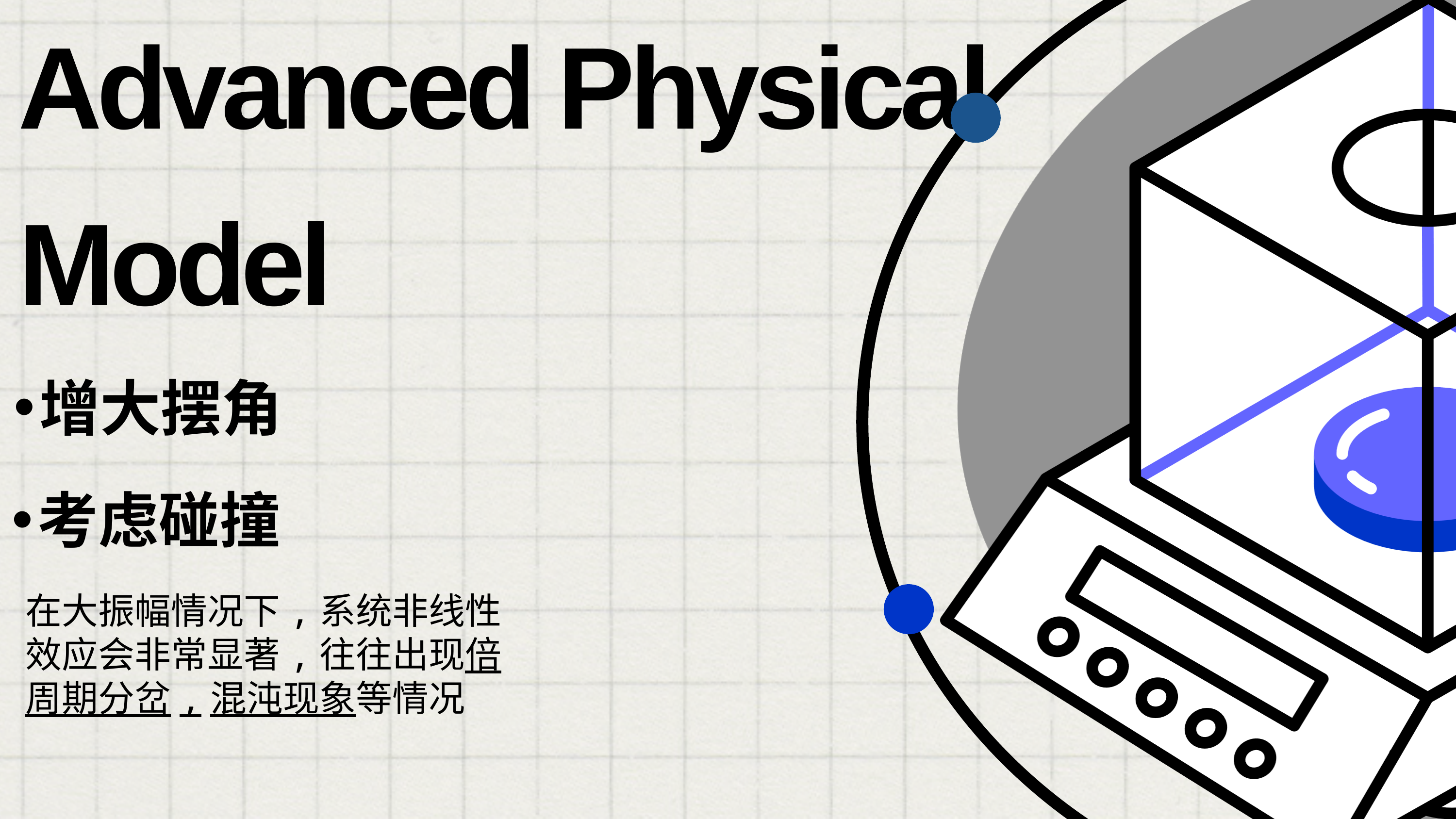

Advanced Physical

Model

增大摆角
考虑碰撞
在大振幅情况下,系统非线性效应会非常显著,往往出现倍周期分岔,混沌现象等情况